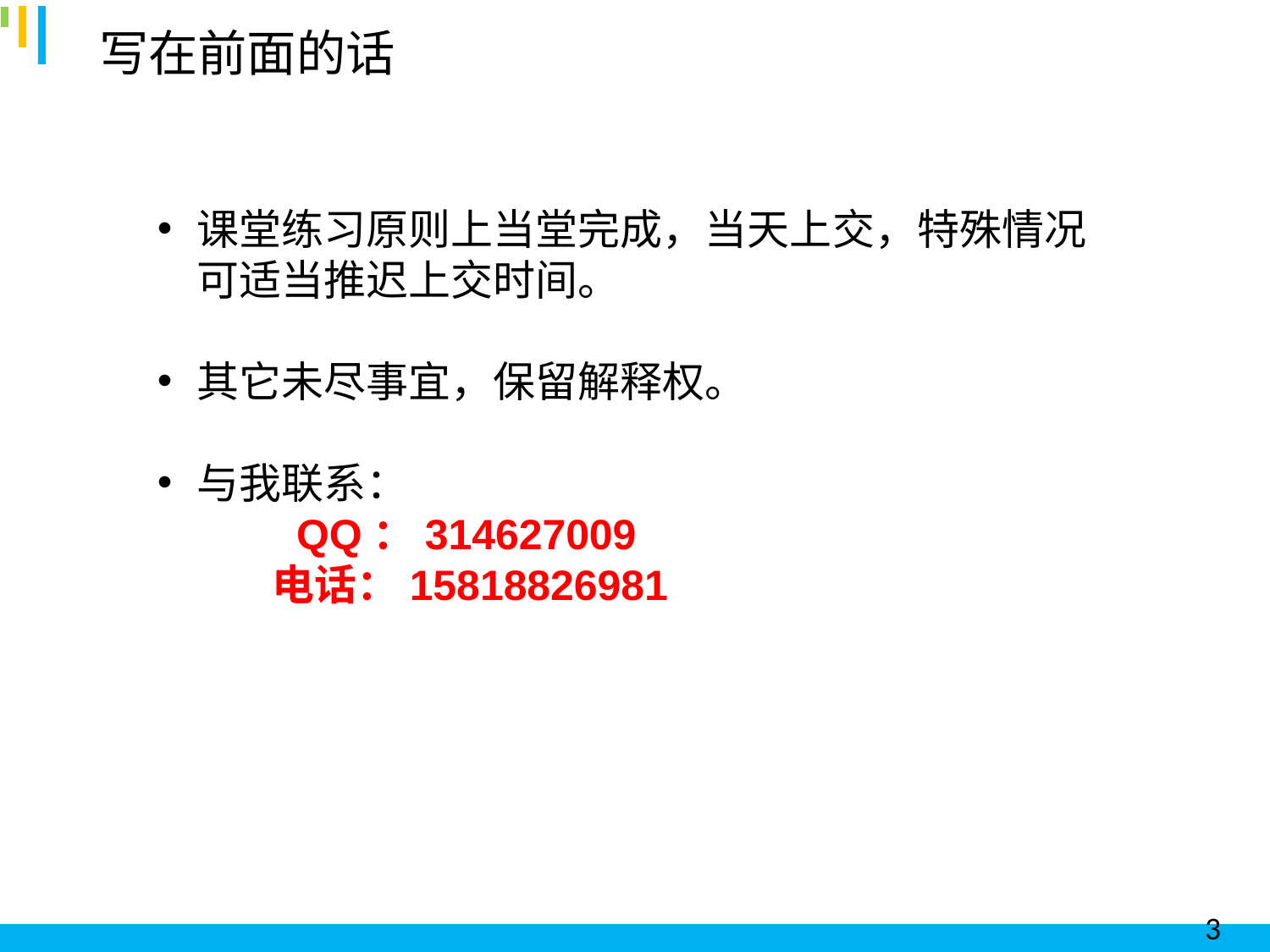

写在前面的话
课堂练习原则上当堂完成，当天上交，特殊情况可适当推迟上交时间。

其它未尽事宜，保留解释权。

与我联系：
	 QQ：314627009
           电话：15818826981
3